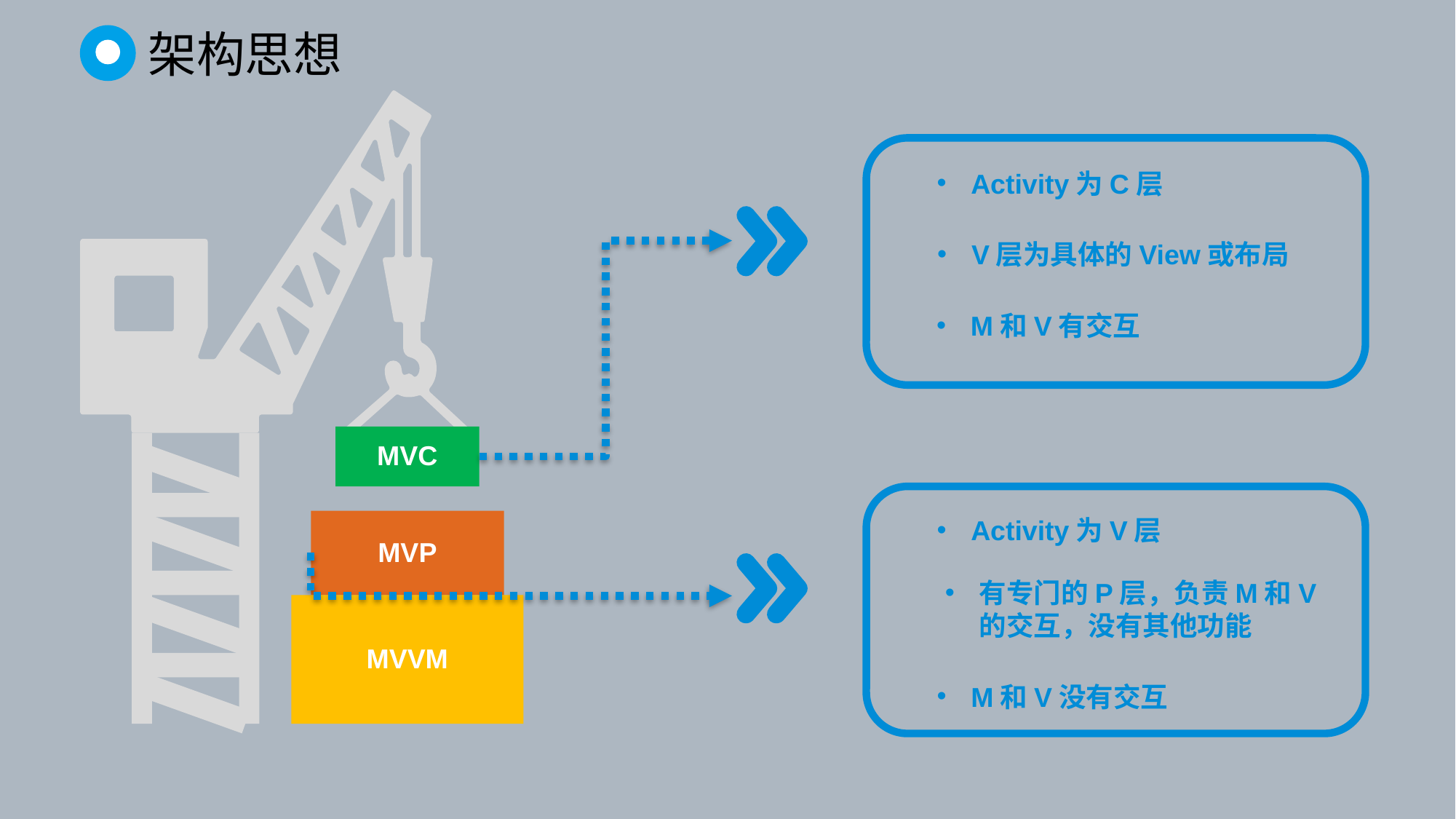

架构思想

MVC
MVP
MVVM

Activity为C层
V层为具体的View或布局
M和V有交互

Activity为V层

有专门的P层，负责M和V的交互，没有其他功能
M和V没有交互